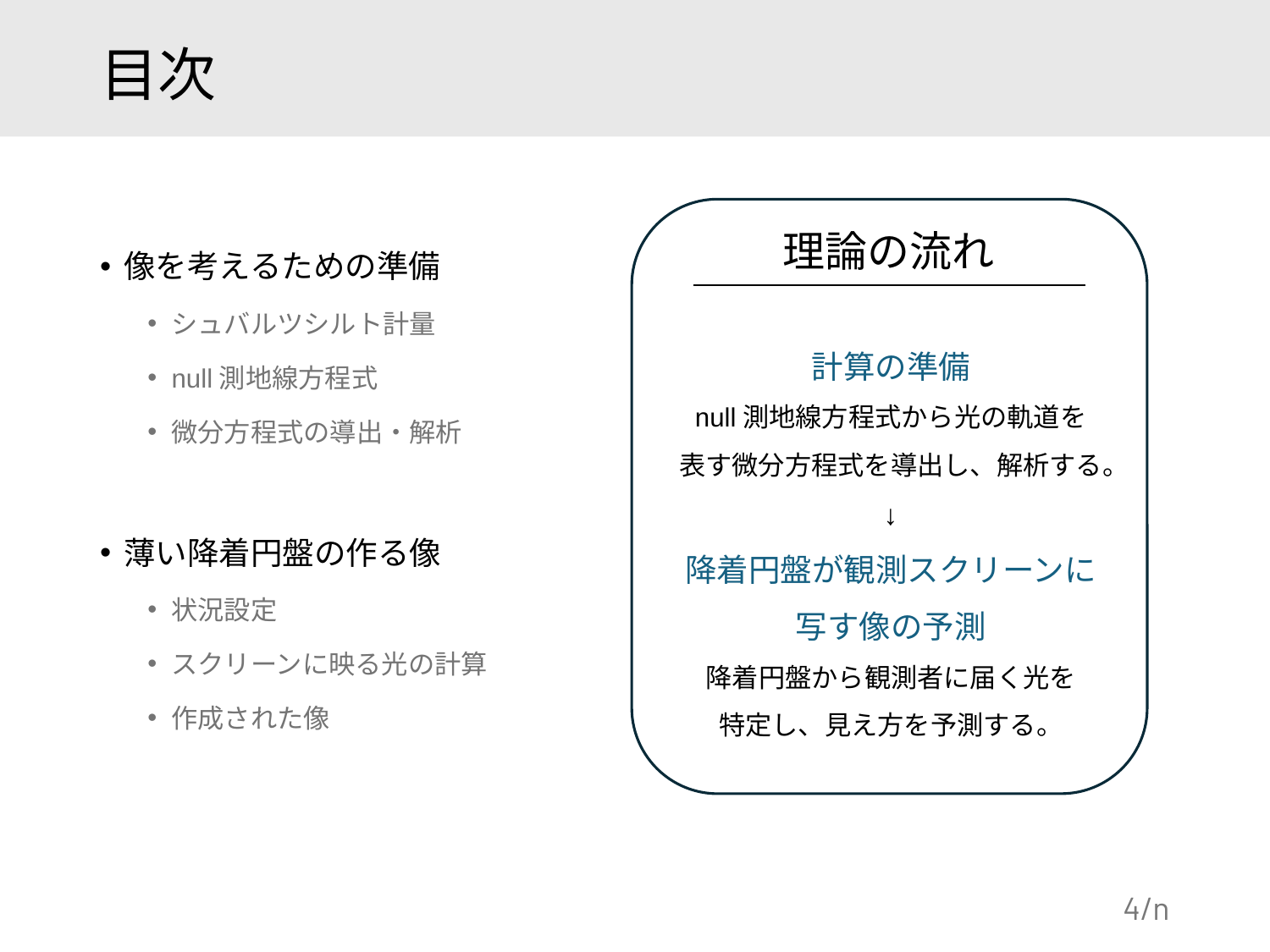

# 目次

像を考えるための準備
シュバルツシルト計量
null測地線方程式
微分方程式の導出・解析

薄い降着円盤の作る像
状況設定
スクリーンに映る光の計算
作成された像
理論の流れ
計算の準備
null測地線方程式から光の軌道を
表す微分方程式を導出し、解析する。
↓
降着円盤が観測スクリーンに
写す像の予測
降着円盤から観測者に届く光を
特定し、見え方を予測する。

4/n